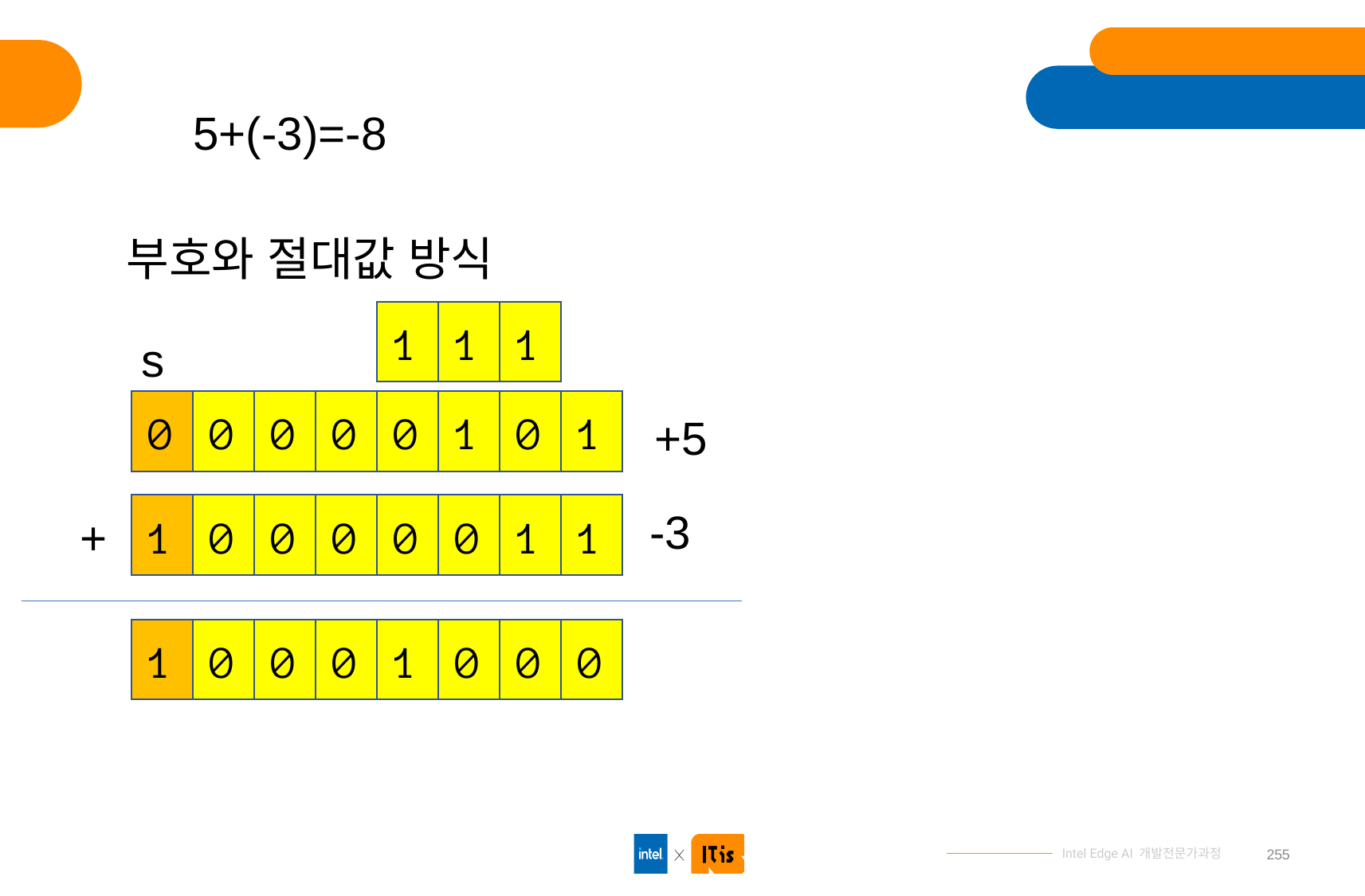

5+(-3)=-8
부호와 절대값 방식
1
1
1
s
0
0
0
0
0
1
0
1
+5
1
0
0
0
0
0
1
1
-3
+
1
0
0
0
1
0
0
0
255